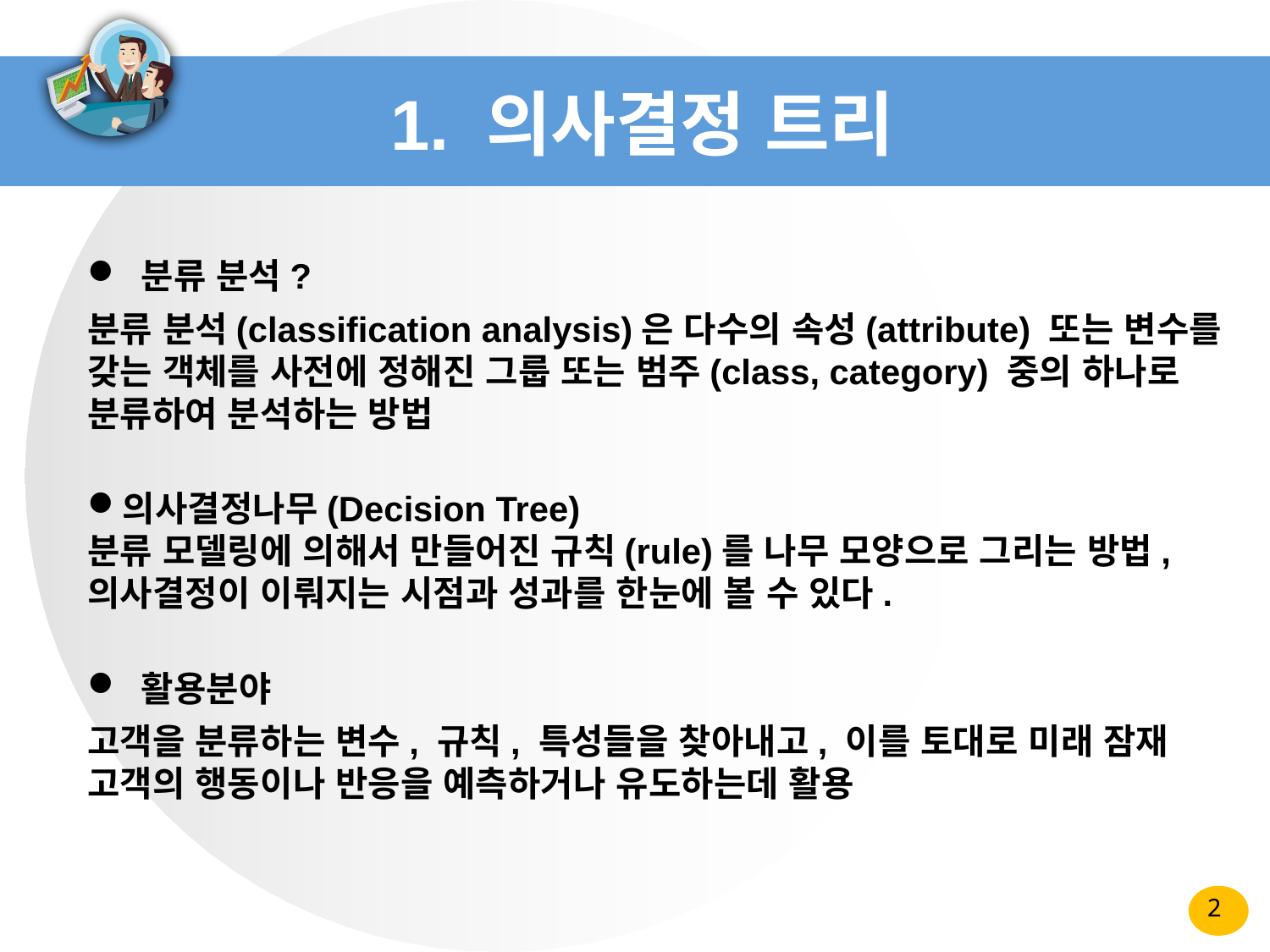

# 1. 의사결정 트리
 분류 분석?
분류 분석(classification analysis)은 다수의 속성(attribute) 또는 변수를 갖는 객체를 사전에 정해진 그룹 또는 범주(class, category) 중의 하나로 분류하여 분석하는 방법

의사결정나무(Decision Tree)
분류 모델링에 의해서 만들어진 규칙(rule)를 나무 모양으로 그리는 방법, 의사결정이 이뤄지는 시점과 성과를 한눈에 볼 수 있다.

 활용분야
고객을 분류하는 변수, 규칙, 특성들을 찾아내고, 이를 토대로 미래 잠재 고객의 행동이나 반응을 예측하거나 유도하는데 활용
2